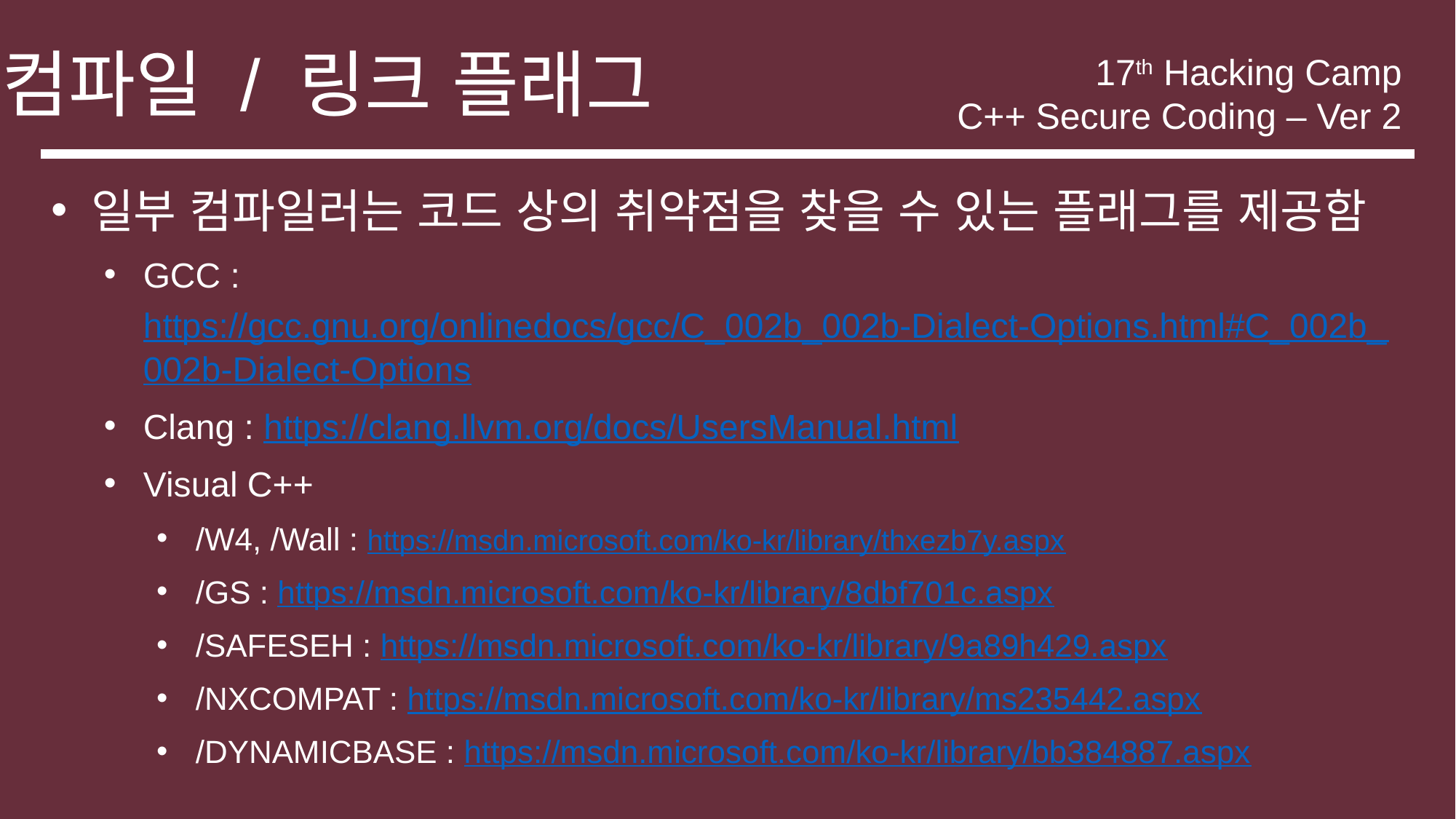

컴파일 / 링크 플래그
17th Hacking Camp
C++ Secure Coding – Ver 2
일부 컴파일러는 코드 상의 취약점을 찾을 수 있는 플래그를 제공함
GCC : https://gcc.gnu.org/onlinedocs/gcc/C_002b_002b-Dialect-Options.html#C_002b_002b-Dialect-Options
Clang : https://clang.llvm.org/docs/UsersManual.html
Visual C++
/W4, /Wall : https://msdn.microsoft.com/ko-kr/library/thxezb7y.aspx
/GS : https://msdn.microsoft.com/ko-kr/library/8dbf701c.aspx
/SAFESEH : https://msdn.microsoft.com/ko-kr/library/9a89h429.aspx
/NXCOMPAT : https://msdn.microsoft.com/ko-kr/library/ms235442.aspx
/DYNAMICBASE : https://msdn.microsoft.com/ko-kr/library/bb384887.aspx